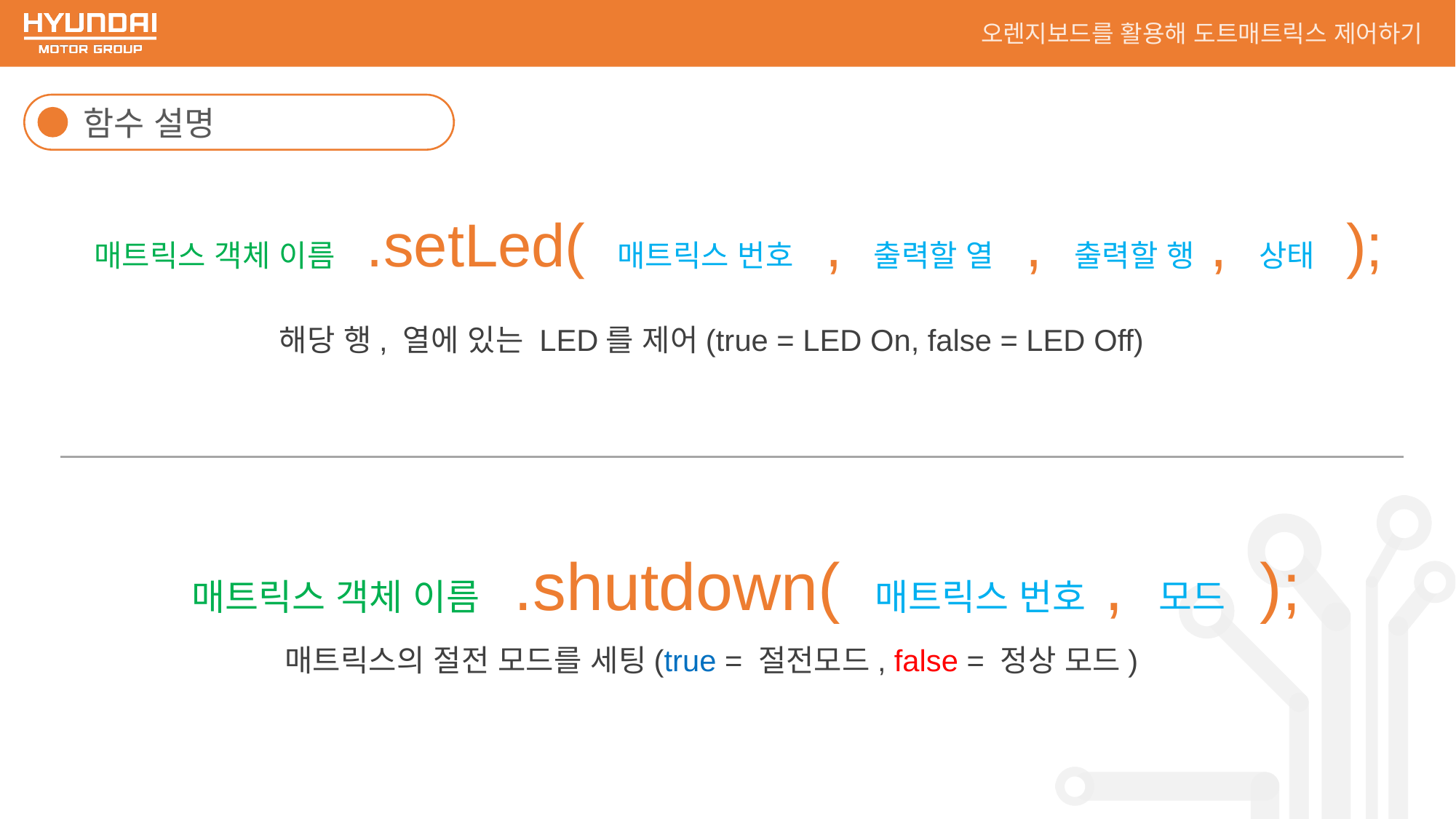

오렌지보드를 활용해 도트매트릭스 제어하기
함수 설명
매트릭스 객체 이름 .setLed( 매트릭스 번호 , 출력할 열 , 출력할 행 , 상태 );
해당 행, 열에 있는 LED를 제어(true = LED On, false = LED Off)
매트릭스 객체 이름 .shutdown( 매트릭스 번호 , 모드 );
매트릭스의 절전 모드를 세팅(true = 절전모드, false = 정상 모드)